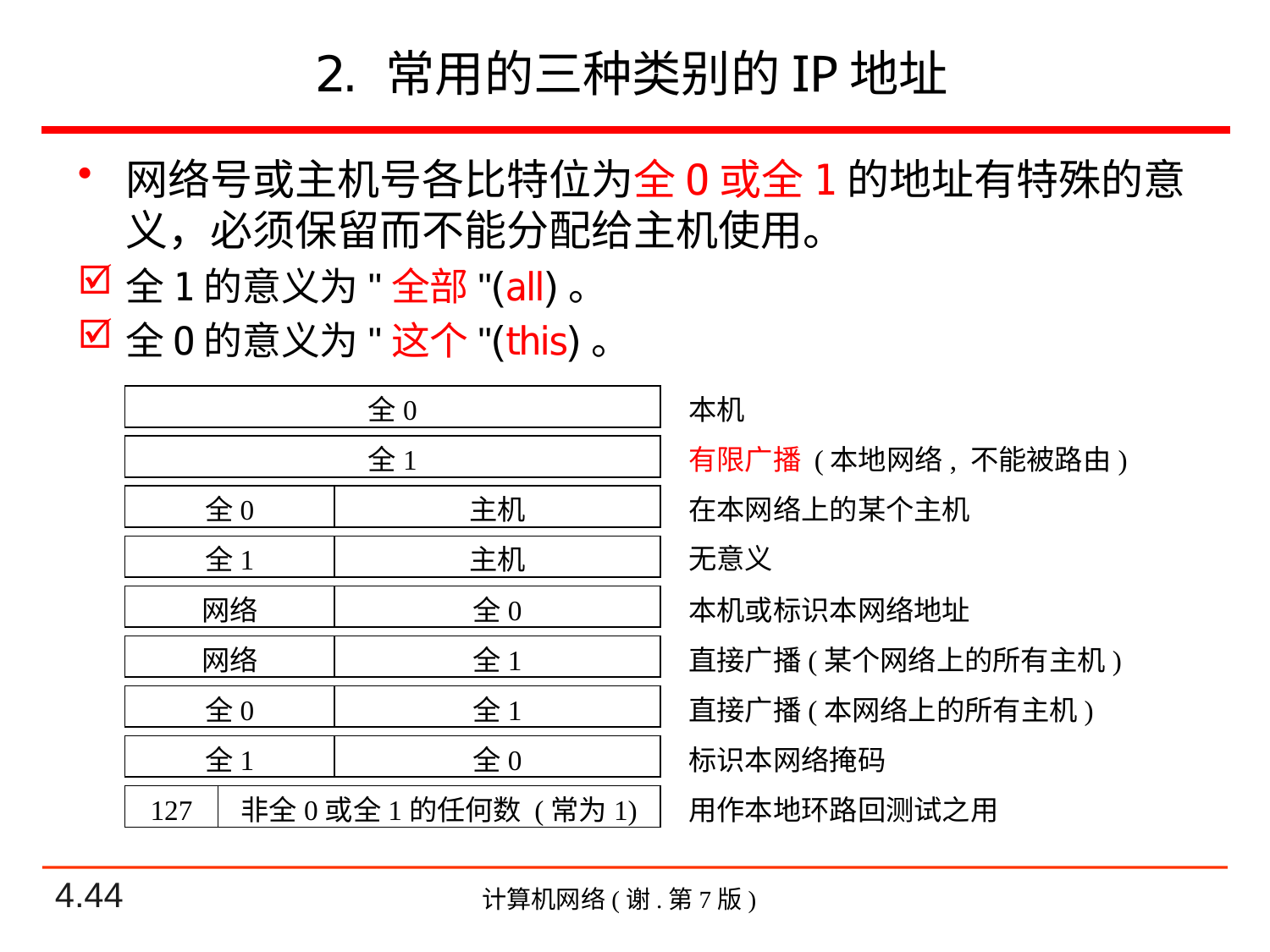

# 2. 常用的三种类别的IP地址
网络号或主机号各比特位为全0或全1的地址有特殊的意义，必须保留而不能分配给主机使用。
全1的意义为"全部"(all)。
全0的意义为"这个"(this)。
全0
本机
全1
有限广播 (本地网络, 不能被路由)
全0
主机
在本网络上的某个主机
无意义
全1
主机
网络
全0
本机或标识本网络地址
网络
全1
直接广播(某个网络上的所有主机)
全0
全1
直接广播(本网络上的所有主机)
全1
全0
标识本网络掩码
127
非全0或全1的任何数 (常为1)
用作本地环路回测试之用